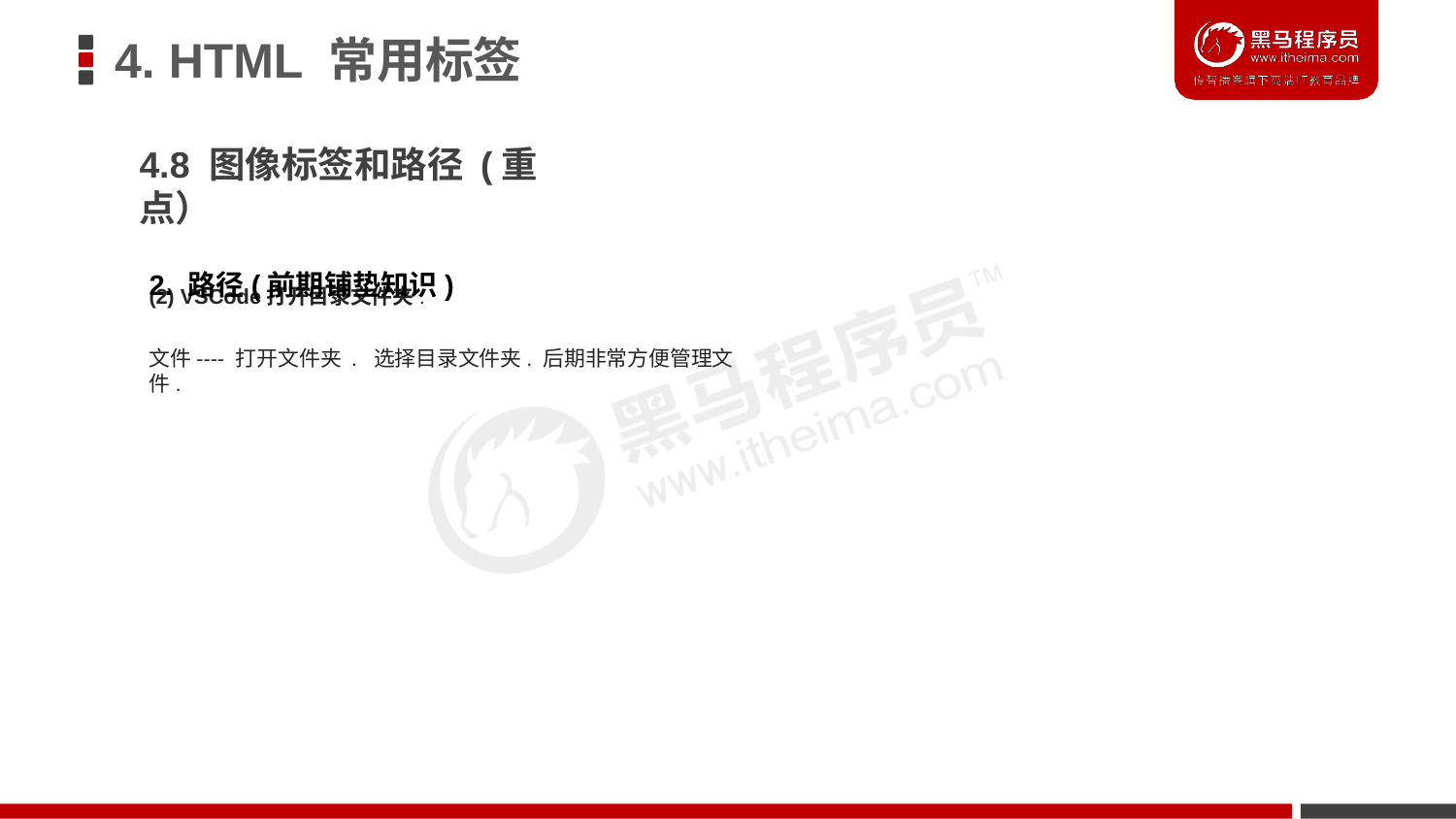

# 4. HTML 常用标签
4.8 图像标签和路径 (重点）

2. 路径(前期铺垫知识)

(2) VSCode打开目录文件夹:

文件---- 打开文件夹 .  选择目录文件夹. 后期非常方便管理文件.